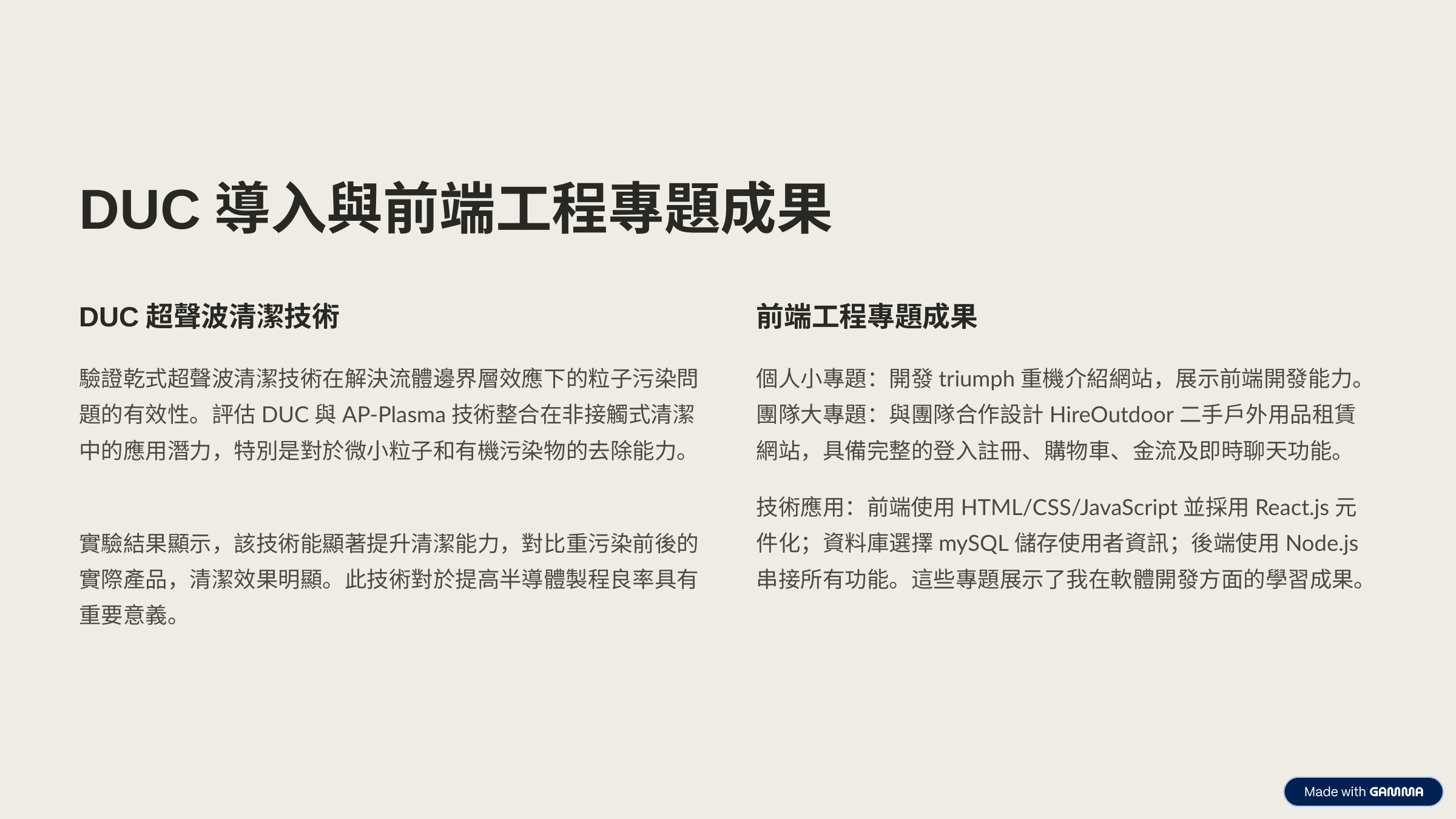

DUC導入與前端工程專題成果
DUC超聲波清潔技術
前端工程專題成果
驗證乾式超聲波清潔技術在解決流體邊界層效應下的粒子污染問題的有效性。評估DUC與AP-Plasma技術整合在非接觸式清潔中的應用潛力，特別是對於微小粒子和有機污染物的去除能力。
個人小專題：開發triumph重機介紹網站，展示前端開發能力。團隊大專題：與團隊合作設計HireOutdoor二手戶外用品租賃網站，具備完整的登入註冊、購物車、金流及即時聊天功能。
技術應用：前端使用HTML/CSS/JavaScript並採用React.js元件化；資料庫選擇mySQL儲存使用者資訊；後端使用Node.js串接所有功能。這些專題展示了我在軟體開發方面的學習成果。
實驗結果顯示，該技術能顯著提升清潔能力，對比重污染前後的實際產品，清潔效果明顯。此技術對於提高半導體製程良率具有重要意義。